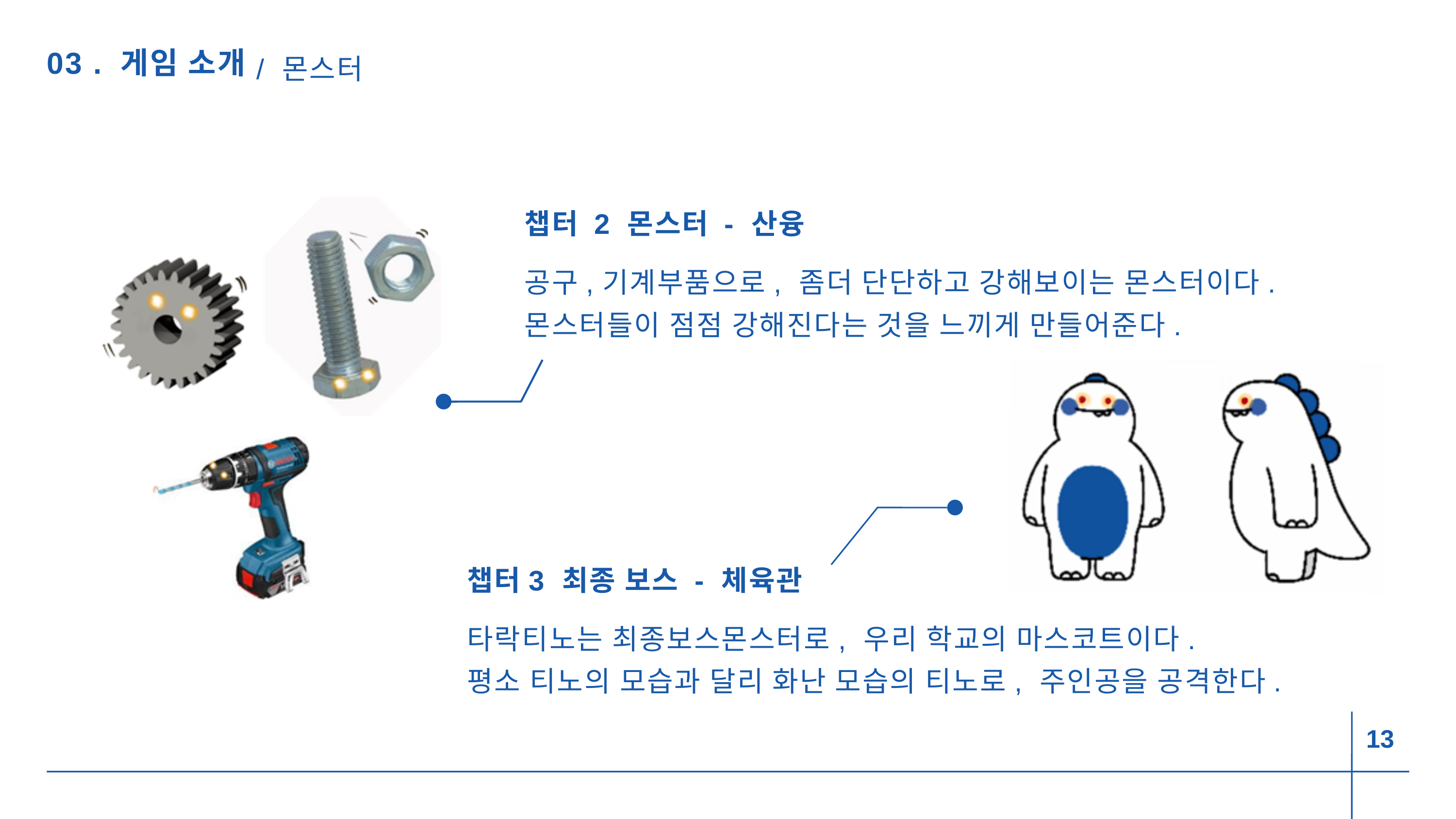

/ 몬스터
03 . 게임 소개

챕터 2 몬스터 - 산융
공구,기계부품으로, 좀더 단단하고 강해보이는 몬스터이다.
몬스터들이 점점 강해진다는 것을 느끼게 만들어준다.

챕터3 최종 보스 - 체육관
타락티노는 최종보스몬스터로, 우리 학교의 마스코트이다.
평소 티노의 모습과 달리 화난 모습의 티노로, 주인공을 공격한다.

13